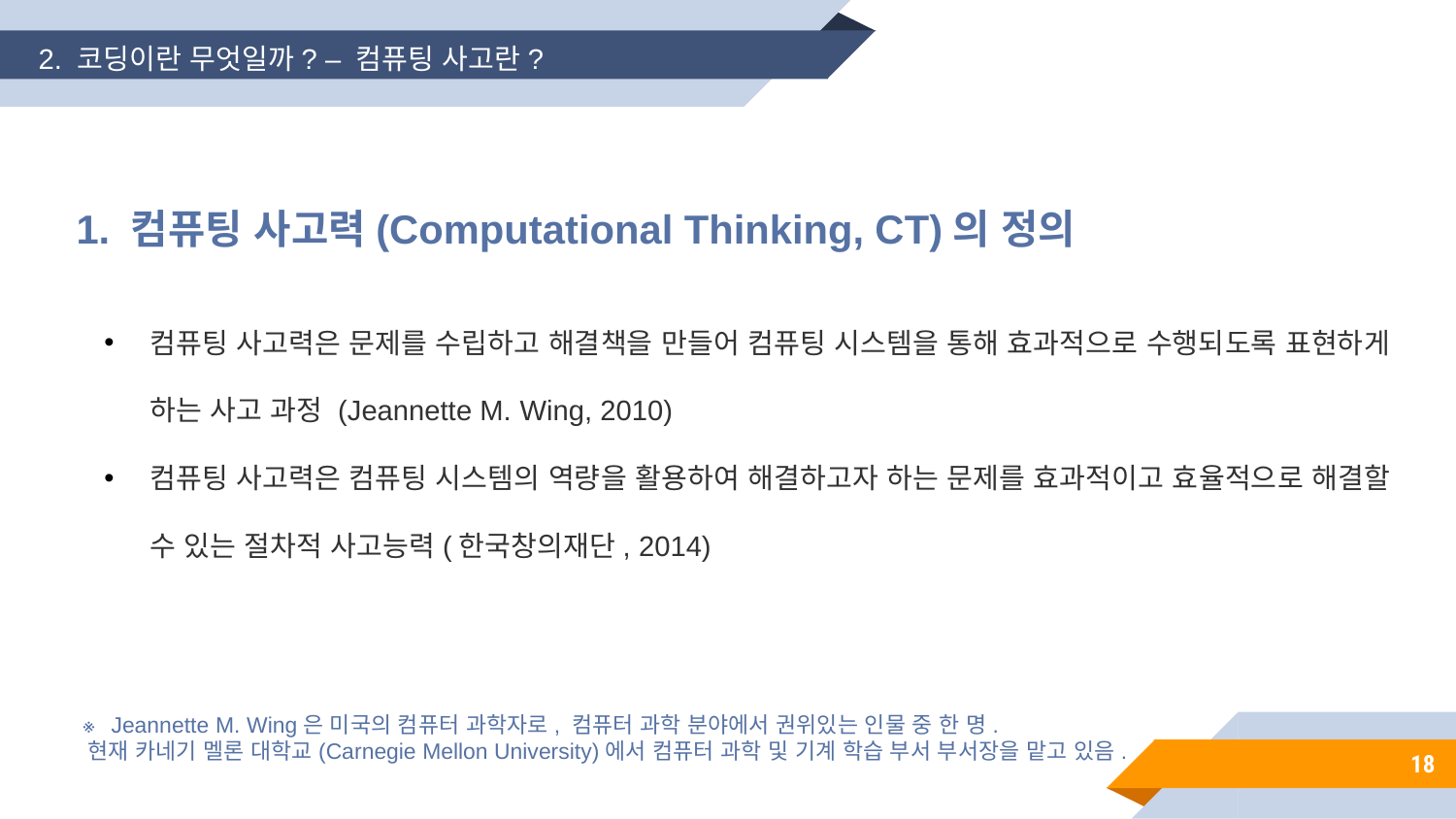

2. 코딩이란 무엇일까? – 컴퓨팅 사고란?
1. 컴퓨팅 사고력(Computational Thinking, CT)의 정의
컴퓨팅 사고력은 문제를 수립하고 해결책을 만들어 컴퓨팅 시스템을 통해 효과적으로 수행되도록 표현하게 하는 사고 과정 (Jeannette M. Wing, 2010)
컴퓨팅 사고력은 컴퓨팅 시스템의 역량을 활용하여 해결하고자 하는 문제를 효과적이고 효율적으로 해결할 수 있는 절차적 사고능력(한국창의재단, 2014)
 ※ Jeannette M. Wing은 미국의 컴퓨터 과학자로, 컴퓨터 과학 분야에서 권위있는 인물 중 한 명.
 현재 카네기 멜론 대학교(Carnegie Mellon University)에서 컴퓨터 과학 및 기계 학습 부서 부서장을 맡고 있음.
18